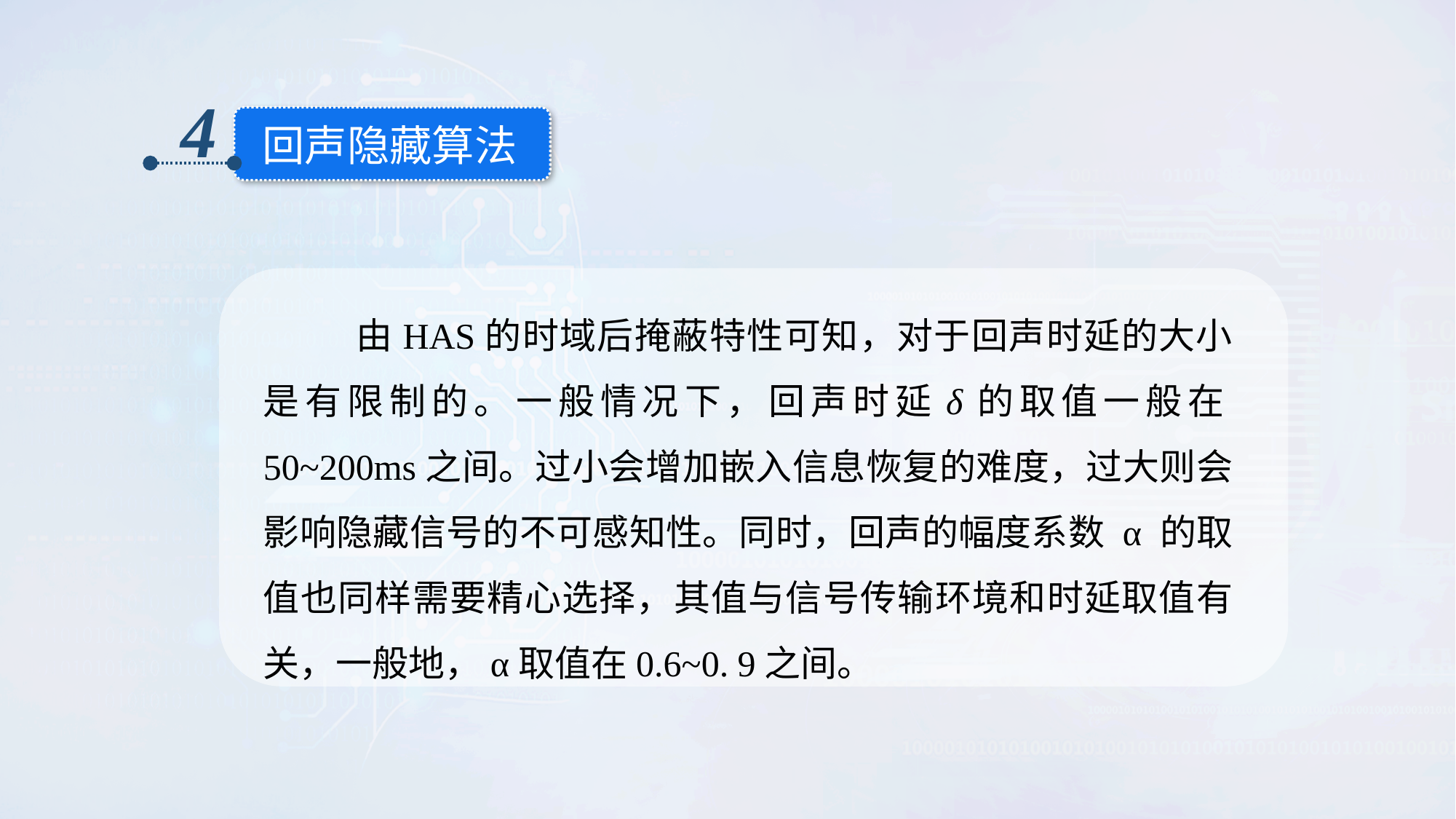

4

回声隐藏算法

         由HAS的时域后掩蔽特性可知，对于回声时延的大小是有限制的。一般情况下，回声时延δ的取值一般在50~200ms之间。过小会增加嵌入信息恢复的难度，过大则会影响隐藏信号的不可感知性。同时，回声的幅度系数 α 的取值也同样需要精心选择，其值与信号传输环境和时延取值有关，一般地，α取值在0.6~0. 9之间。